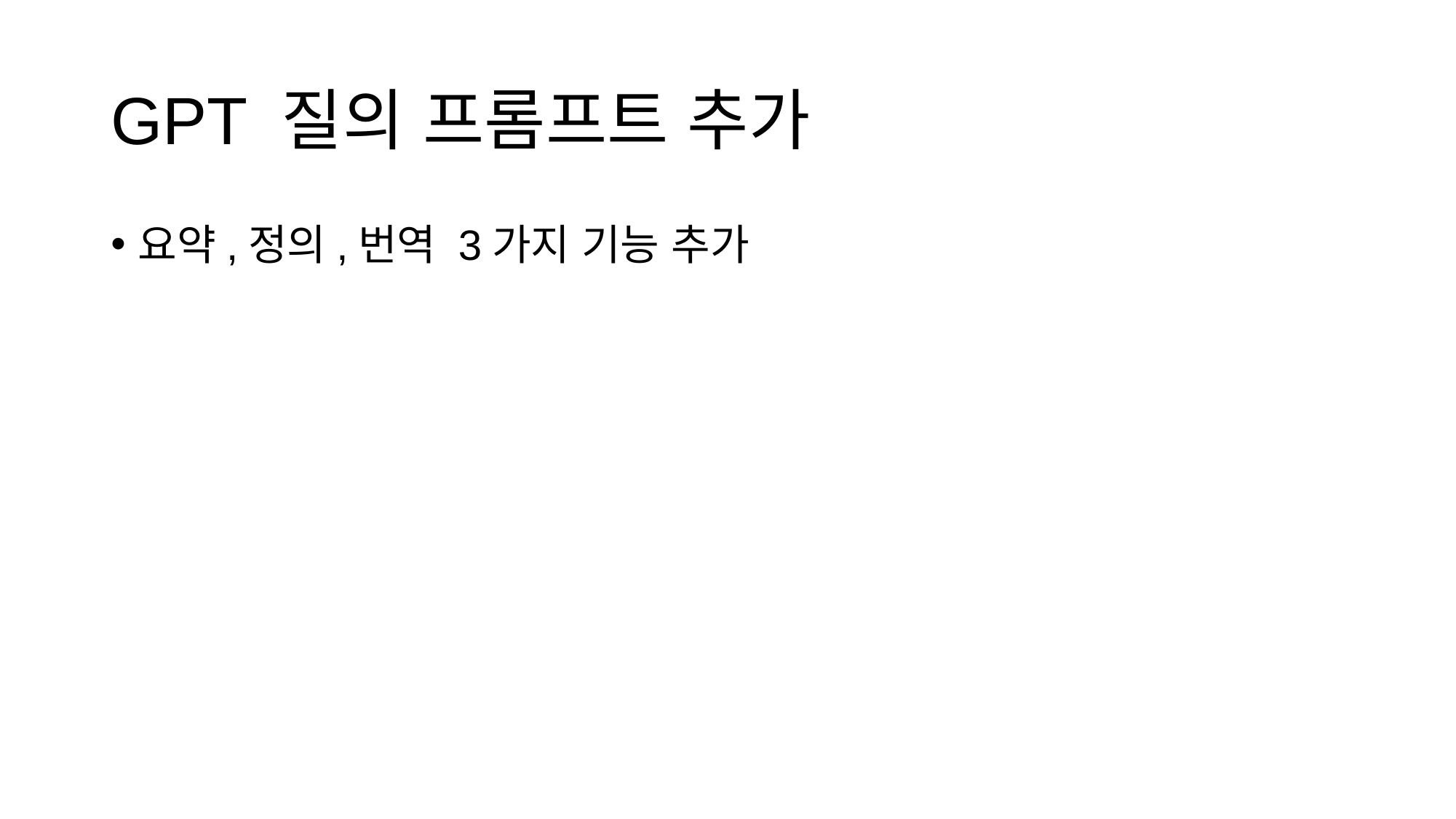

# GPT 질의 프롬프트 추가
요약,정의,번역 3가지 기능 추가